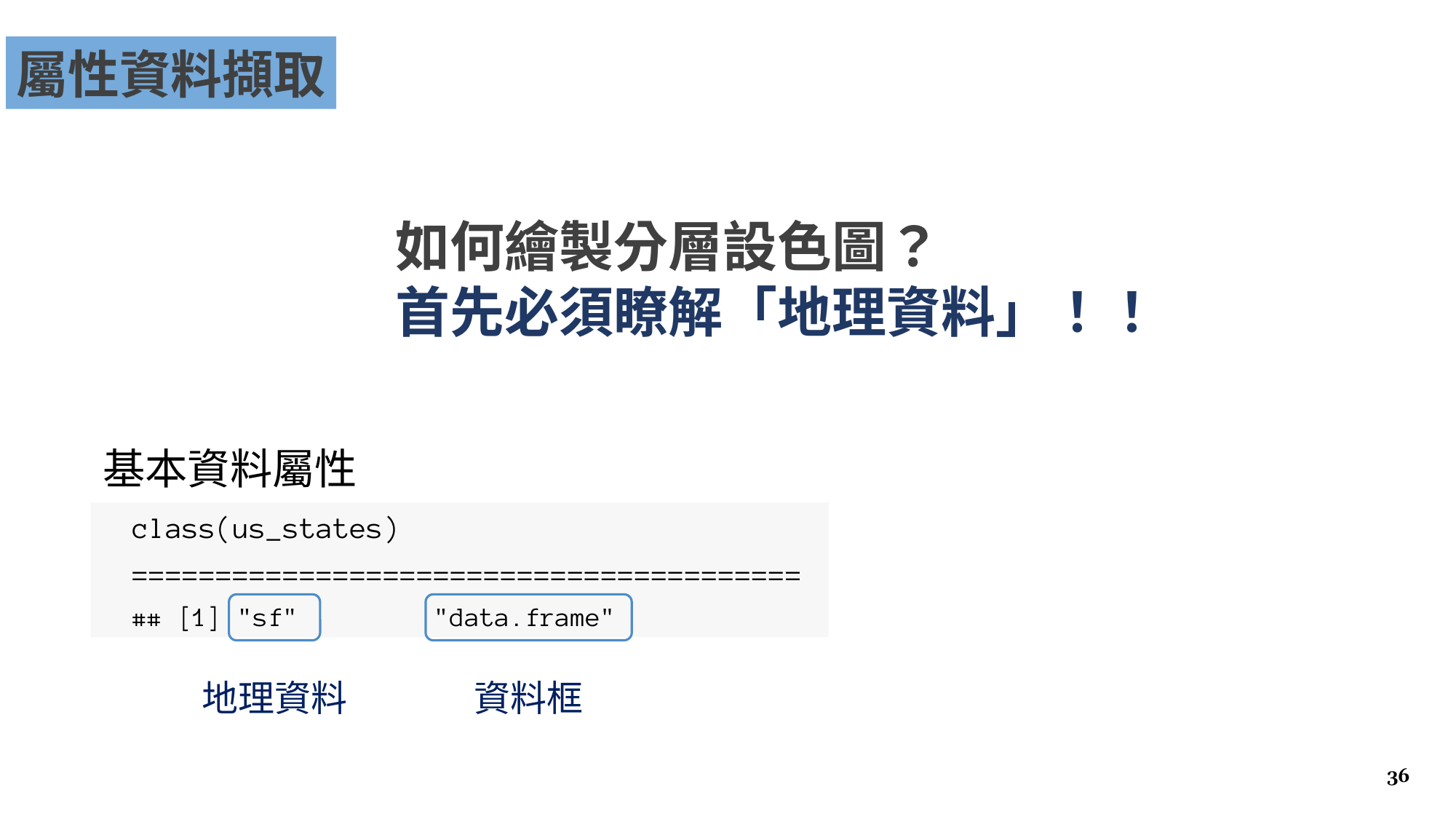

屬性資料擷取
如何繪製分層設色圖？
首先必須瞭解「地理資料」！！
基本資料屬性
class(us_states)
========================================
## [1] "sf"         "data.frame"

地理資料
資料框
36